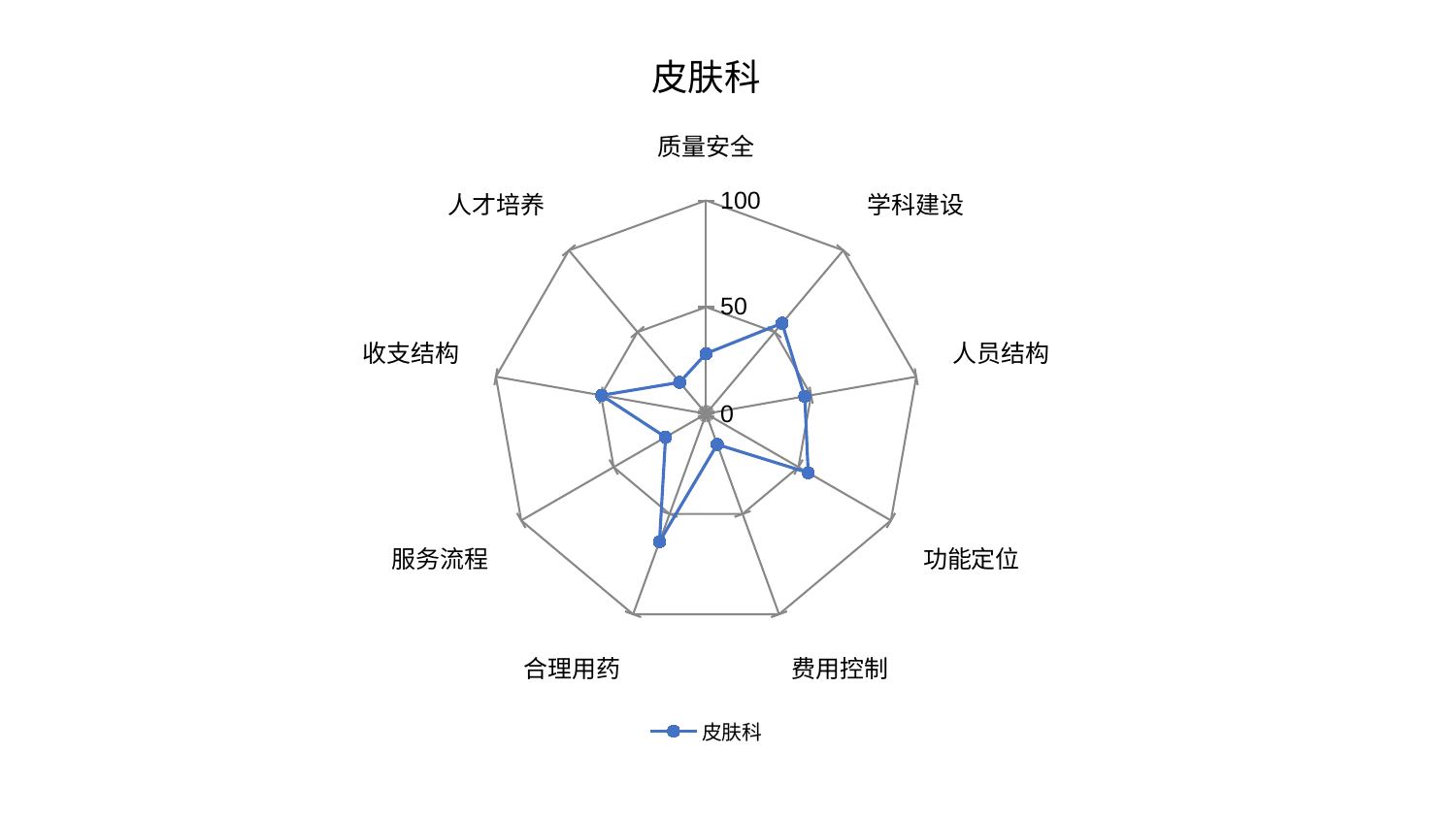

### Chart: 皮肤科

| Category | 皮肤科 |
|---|---|
| 质量安全 | 28.261424323400025 |
| 学科建设 | 55.41592009665221 |
| 人员结构 | 46.96238333431985 |
| 功能定位 | 55.277127212232735 |
| 费用控制 | 15.307673613442166 |
| 合理用药 | 63.80297714244776 |
| 服务流程 | 21.92312311634059 |
| 收支结构 | 49.725370965193 |
| 人才培养 | 19.24659176479803 |
94